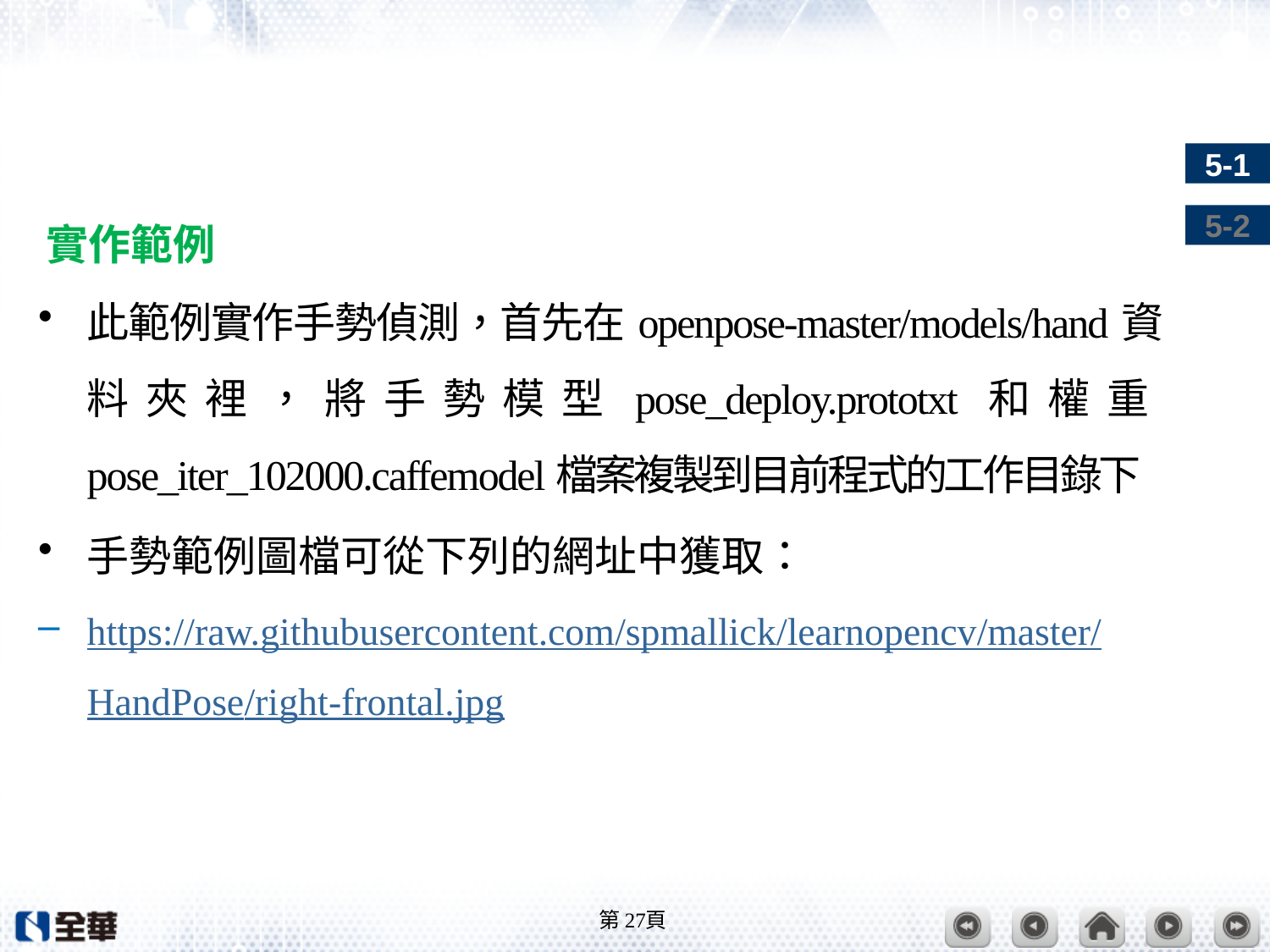

#
實作範例
此範例實作手勢偵測，首先在openpose-master/models/hand資料夾裡，將手勢模型pose_deploy.prototxt和權重pose_iter_102000.caffemodel檔案複製到目前程式的工作目錄下
手勢範例圖檔可從下列的網址中獲取：
https://raw.githubusercontent.com/spmallick/learnopencv/master/HandPose/right-frontal.jpg